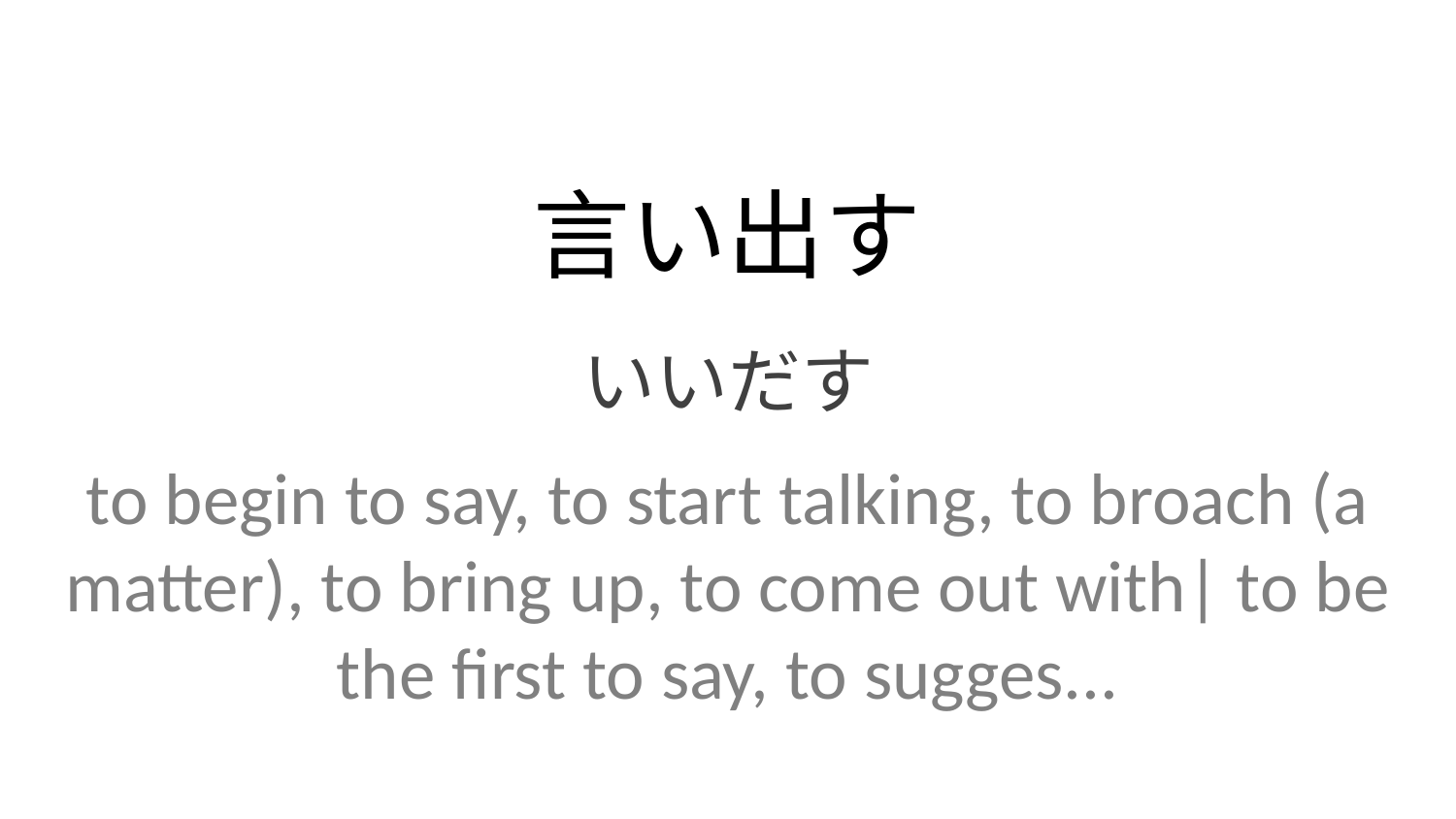

言い出す

いいだす
to begin to say, to start talking, to broach (a matter), to bring up, to come out with| to be the first to say, to sugges...